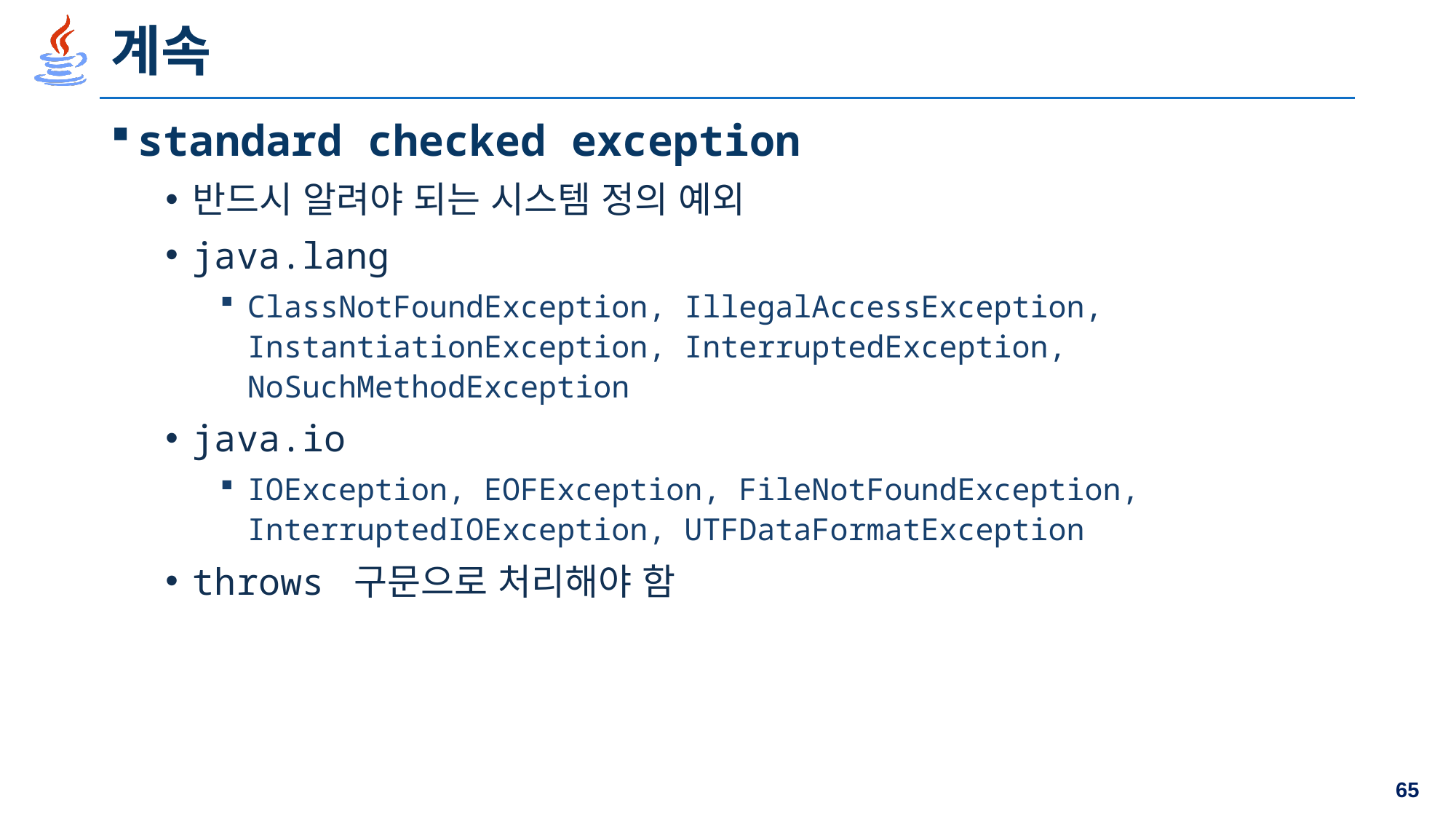

# 계속
standard checked exception
반드시 알려야 되는 시스템 정의 예외
java.lang
ClassNotFoundException, IllegalAccessException, InstantiationException, InterruptedException, NoSuchMethodException
java.io
IOException, EOFException, FileNotFoundException, InterruptedIOException, UTFDataFormatException
throws 구문으로 처리해야 함
65